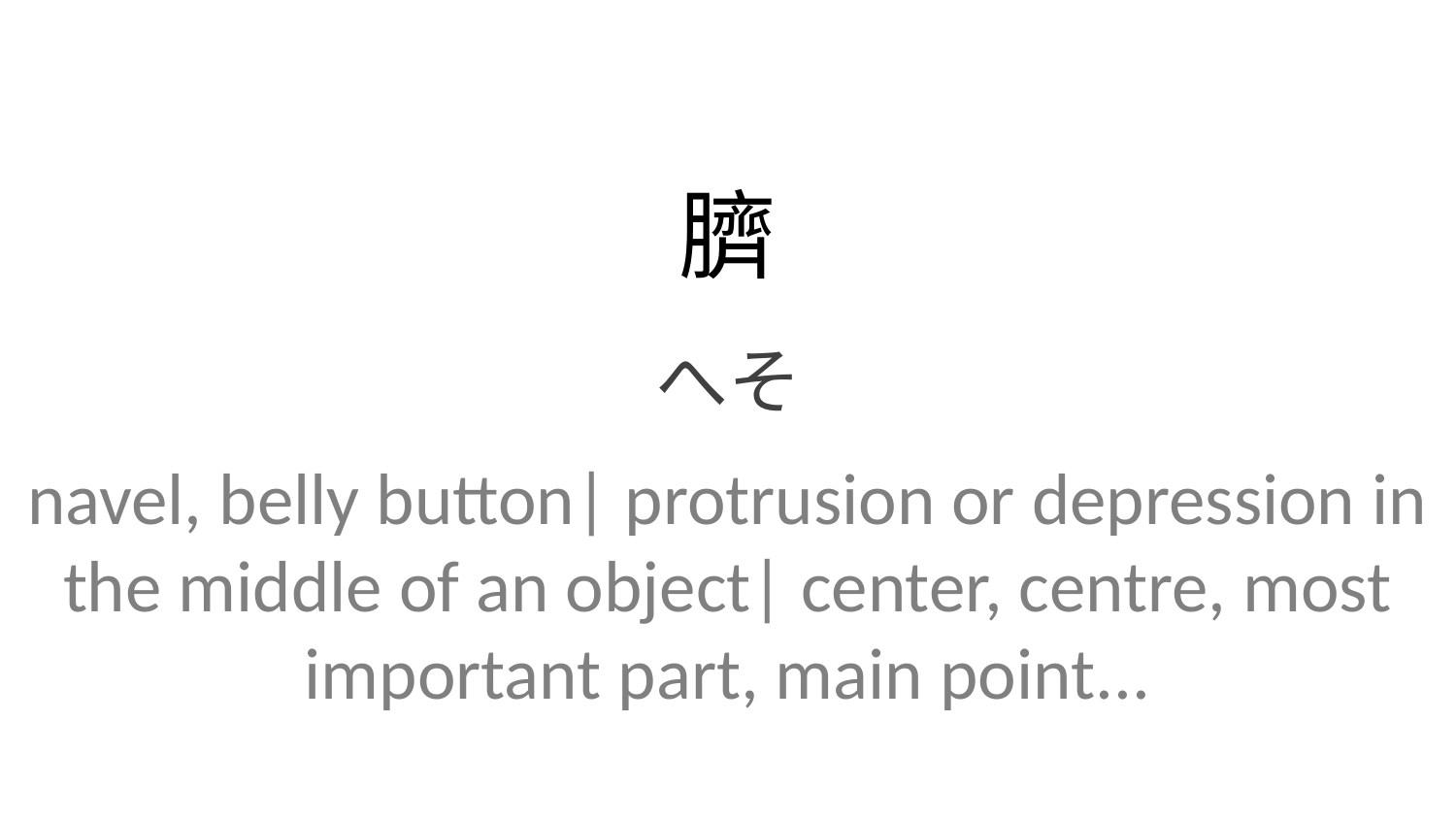

臍

へそ
navel, belly button| protrusion or depression in the middle of an object| center, centre, most important part, main point...